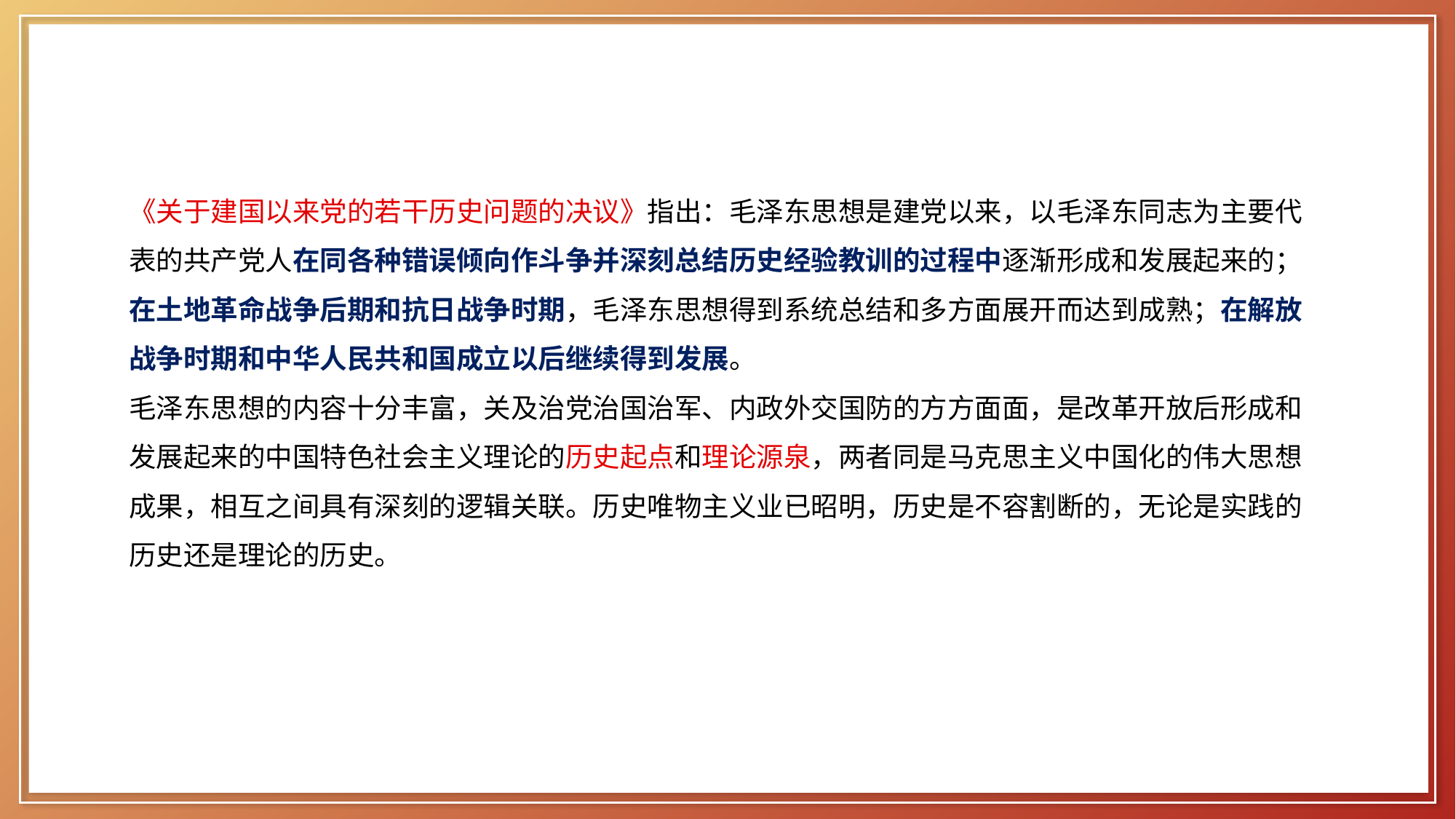

《关于建国以来党的若干历史问题的决议》指出：毛泽东思想是建党以来，以毛泽东同志为主要代表的共产党人在同各种错误倾向作斗争并深刻总结历史经验教训的过程中逐渐形成和发展起来的；在土地革命战争后期和抗日战争时期，毛泽东思想得到系统总结和多方面展开而达到成熟；在解放战争时期和中华人民共和国成立以后继续得到发展。
毛泽东思想的内容十分丰富，关及治党治国治军、内政外交国防的方方面面，是改革开放后形成和发展起来的中国特色社会主义理论的历史起点和理论源泉，两者同是马克思主义中国化的伟大思想成果，相互之间具有深刻的逻辑关联。历史唯物主义业已昭明，历史是不容割断的，无论是实践的历史还是理论的历史。